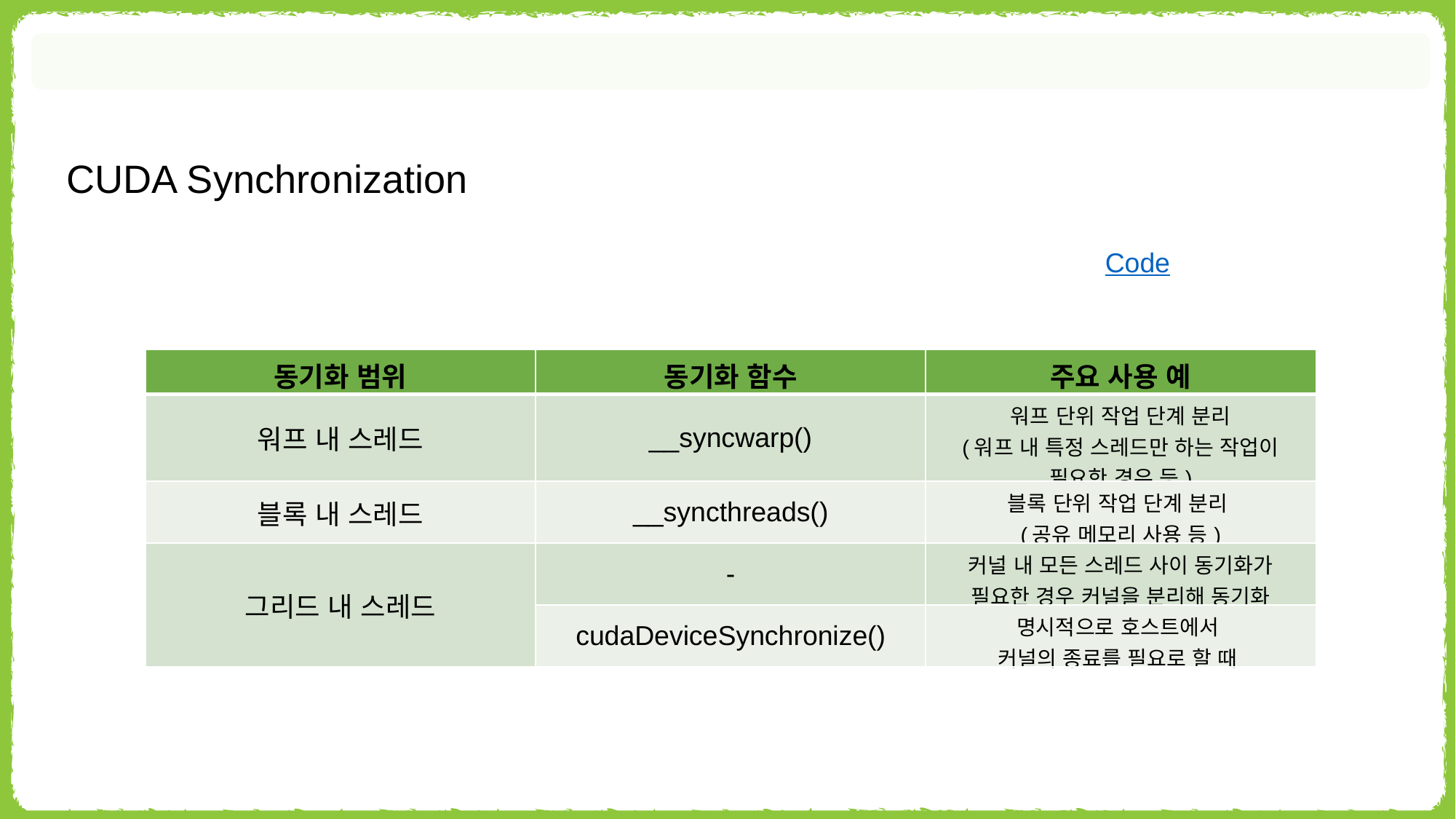

CUDA Synchronization
Code
| 동기화 범위 | 동기화 함수 | 주요 사용 예 |
| --- | --- | --- |
| 워프 내 스레드 | \_\_syncwarp() | 워프 단위 작업 단계 분리 (워프 내 특정 스레드만 하는 작업이 필요한 경우 등) |
| 블록 내 스레드 | \_\_syncthreads() | 블록 단위 작업 단계 분리 (공유 메모리 사용 등) |
| 그리드 내 스레드 | - | 커널 내 모든 스레드 사이 동기화가 필요한 경우 커널을 분리해 동기화 |
|  | cudaDeviceSynchronize() | 명시적으로 호스트에서 커널의 종료를 필요로 할 때 |